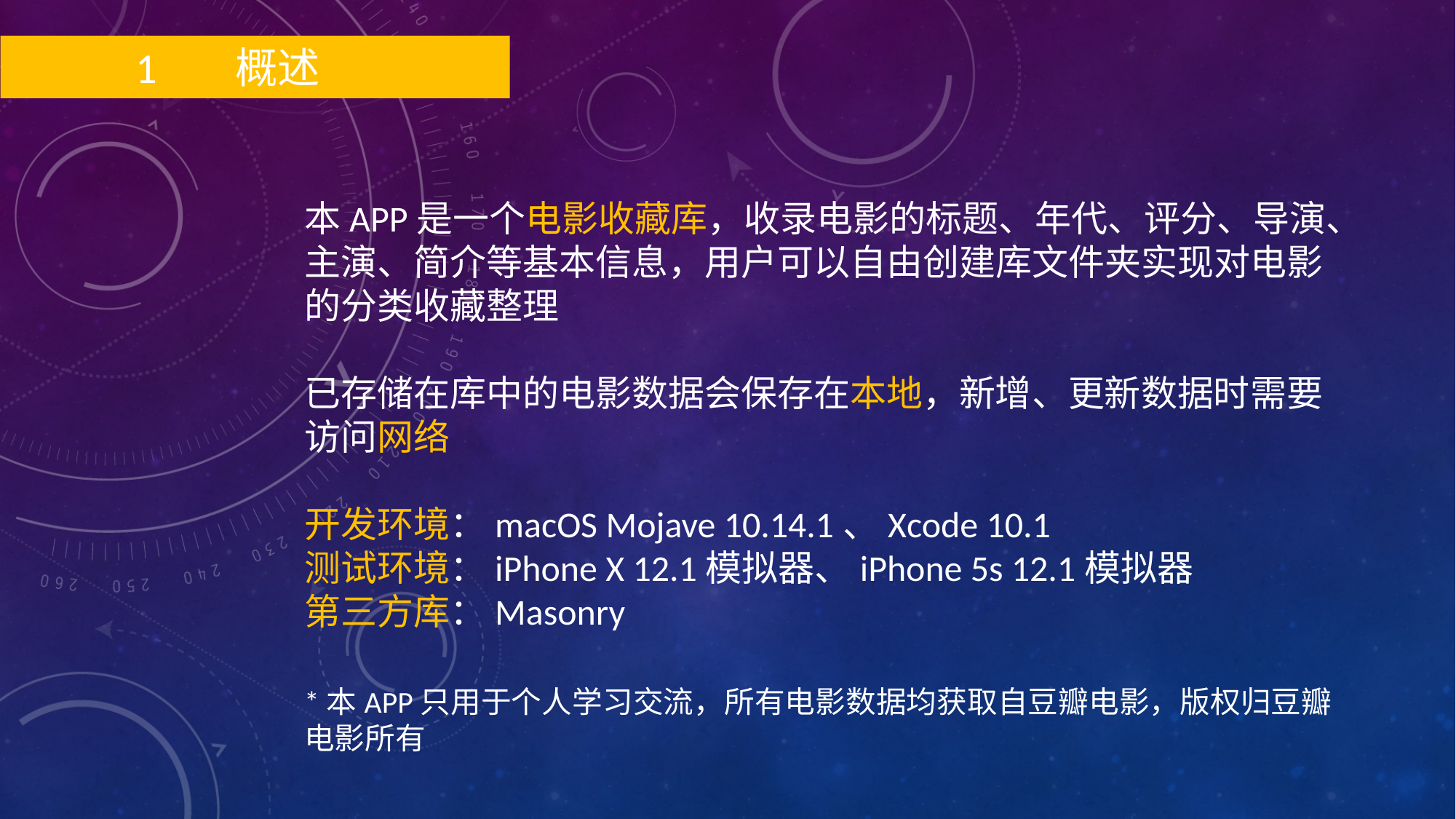

1       概述

本APP是一个电影收藏库，收录电影的标题、年代、评分、导演、主演、简介等基本信息，用户可以自由创建库文件夹实现对电影的分类收藏整理

已存储在库中的电影数据会保存在本地，新增、更新数据时需要访问网络

开发环境：macOS Mojave 10.14.1、Xcode 10.1
测试环境：iPhone X 12.1模拟器、iPhone 5s 12.1模拟器
第三方库：Masonry

*本APP只用于个人学习交流，所有电影数据均获取自豆瓣电影，版权归豆瓣电影所有